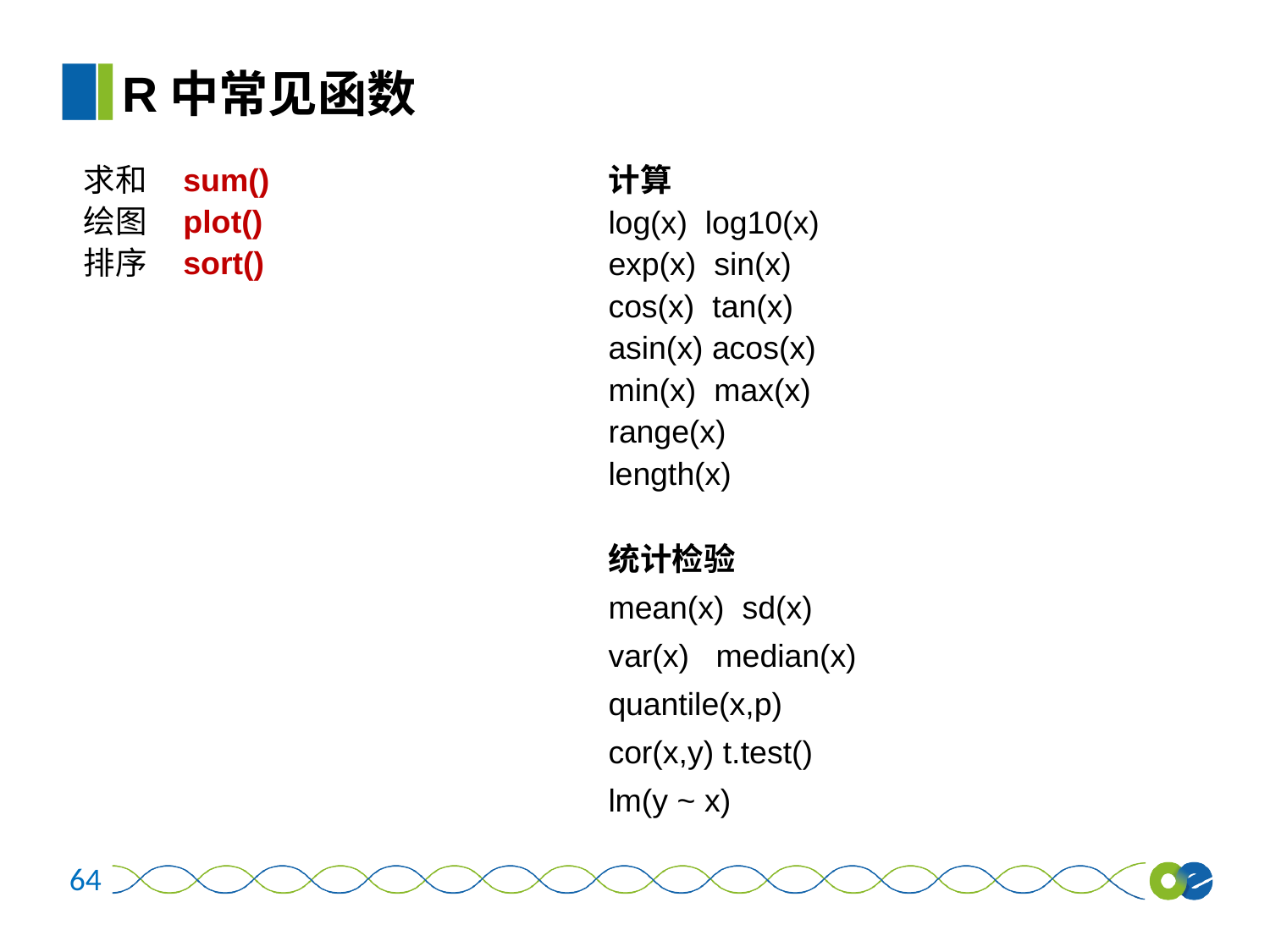

R中常见函数
求和    sum()
绘图    plot()
排序    sort()
计算
log(x)  log10(x)
exp(x)  sin(x)
cos(x)  tan(x)
asin(x) acos(x)
min(x)  max(x)
range(x)
length(x)
统计检验
mean(x)  sd(x)
var(x)   median(x)
quantile(x,p)
cor(x,y) t.test()
lm(y ~ x)
64